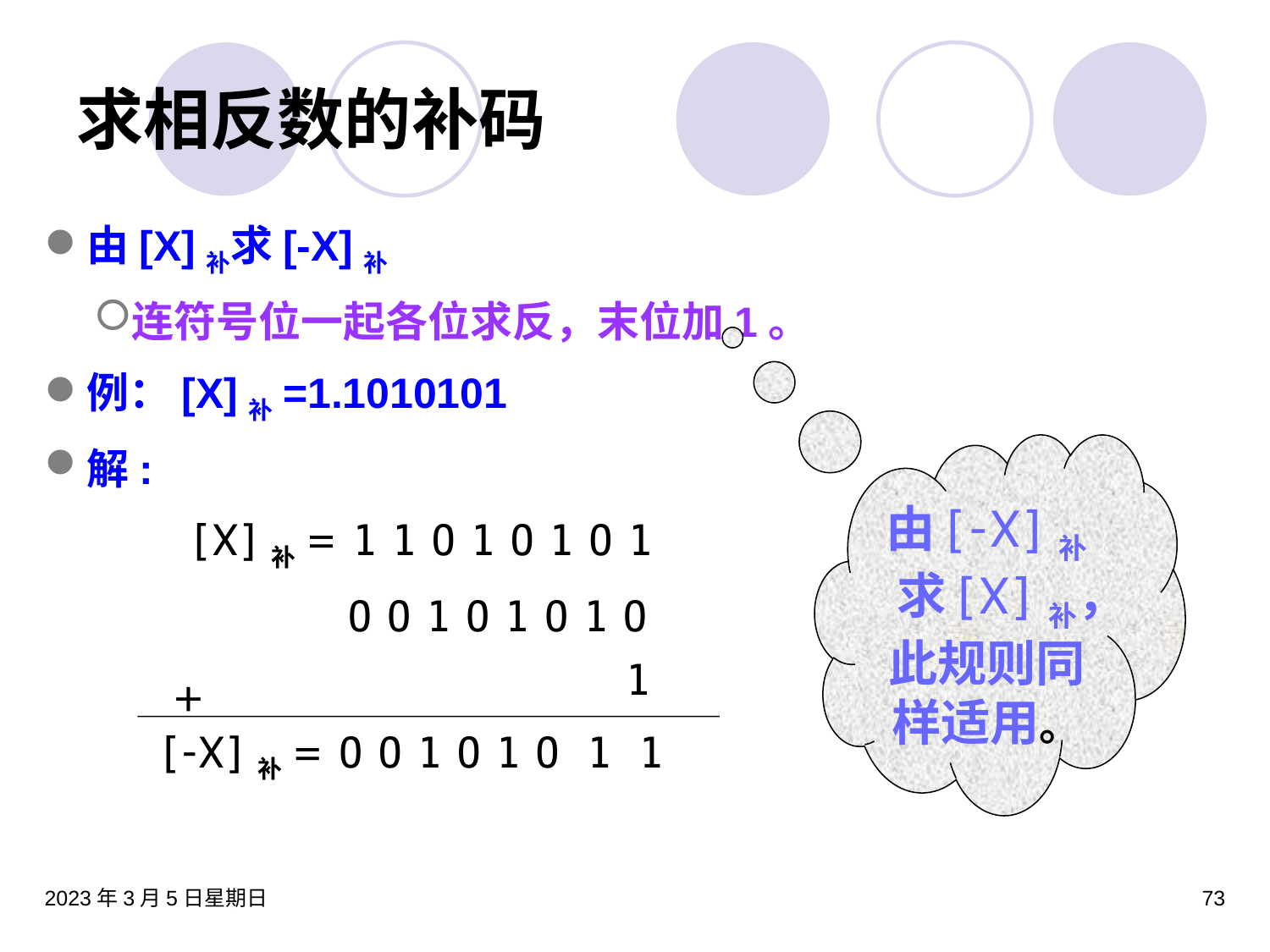

# 求相反数的补码
由[X]补求[-X]补
连符号位一起各位求反，末位加1。
例：[X]补=1.1010101
解:

由[-X]补求[X]补，此规则同样适用。
[X]补= 1 1 0 1 0 1 0 1
            0 0 1 0 1 0 1 0
1
+

 [-X]补= 0 0 1 0 1 0  1  1
2023年3月5日星期日
73